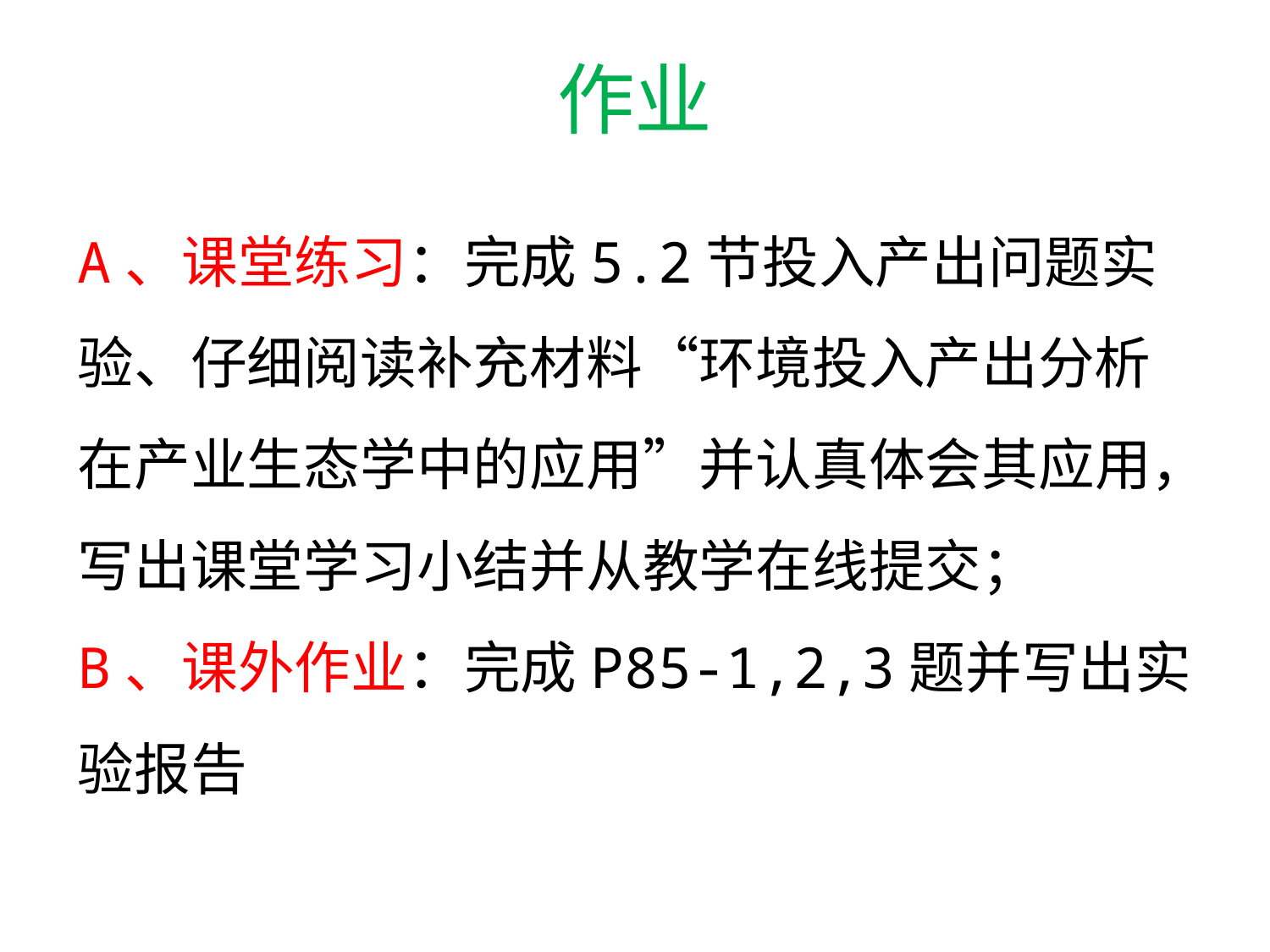

# 作业
A、课堂练习：完成5.2节投入产出问题实验、仔细阅读补充材料“环境投入产出分析在产业生态学中的应用”并认真体会其应用，写出课堂学习小结并从教学在线提交；
B、课外作业：完成P85-1,2,3题并写出实验报告